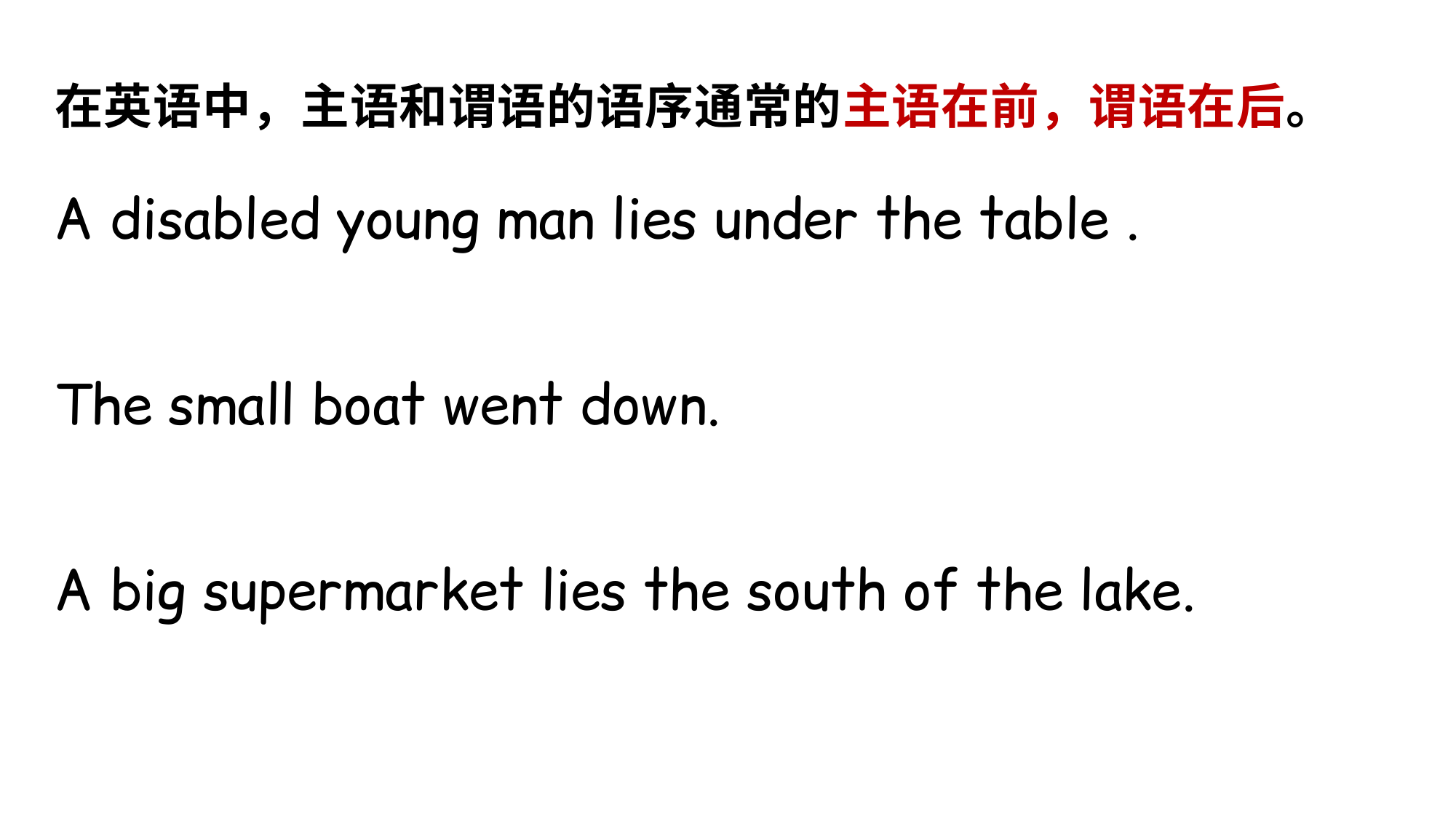

在英语中，主语和谓语的语序通常的主语在前，谓语在后。
A disabled young man lies under the table .

The small boat went down.

A big supermarket lies the south of the lake.